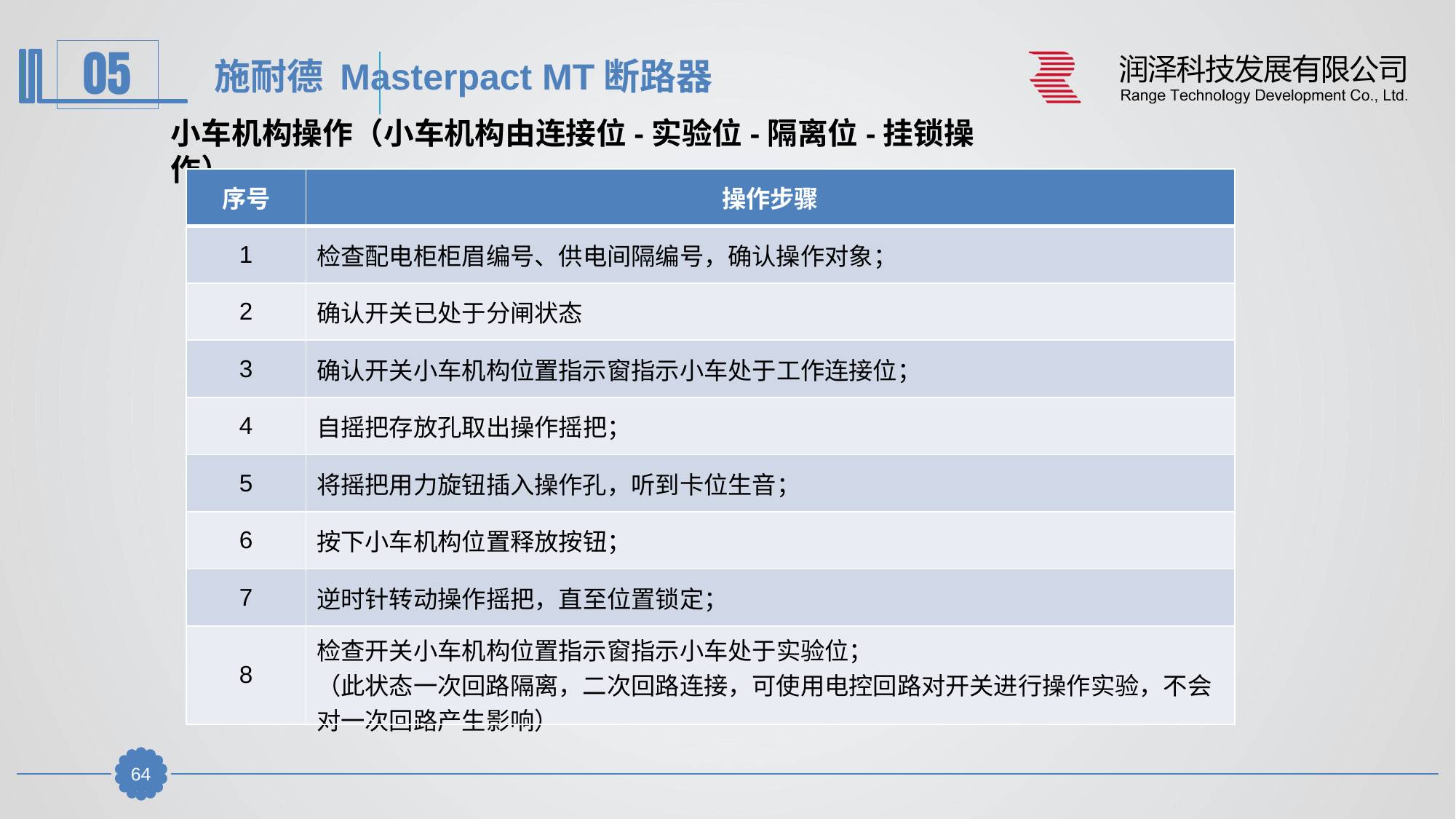

施耐德 Masterpact MT断路器
小车机构操作（小车机构由连接位-实验位-隔离位-挂锁操作）
| 序号 | 操作步骤 |
| --- | --- |
| 1 | 检查配电柜柜眉编号、供电间隔编号，确认操作对象； |
| 2 | 确认开关已处于分闸状态 |
| 3 | 确认开关小车机构位置指示窗指示小车处于工作连接位； |
| 4 | 自摇把存放孔取出操作摇把； |
| 5 | 将摇把用力旋钮插入操作孔，听到卡位生音； |
| 6 | 按下小车机构位置释放按钮； |
| 7 | 逆时针转动操作摇把，直至位置锁定； |
| 8 | 检查开关小车机构位置指示窗指示小车处于实验位； （此状态一次回路隔离，二次回路连接，可使用电控回路对开关进行操作实验，不会对一次回路产生影响） |
64